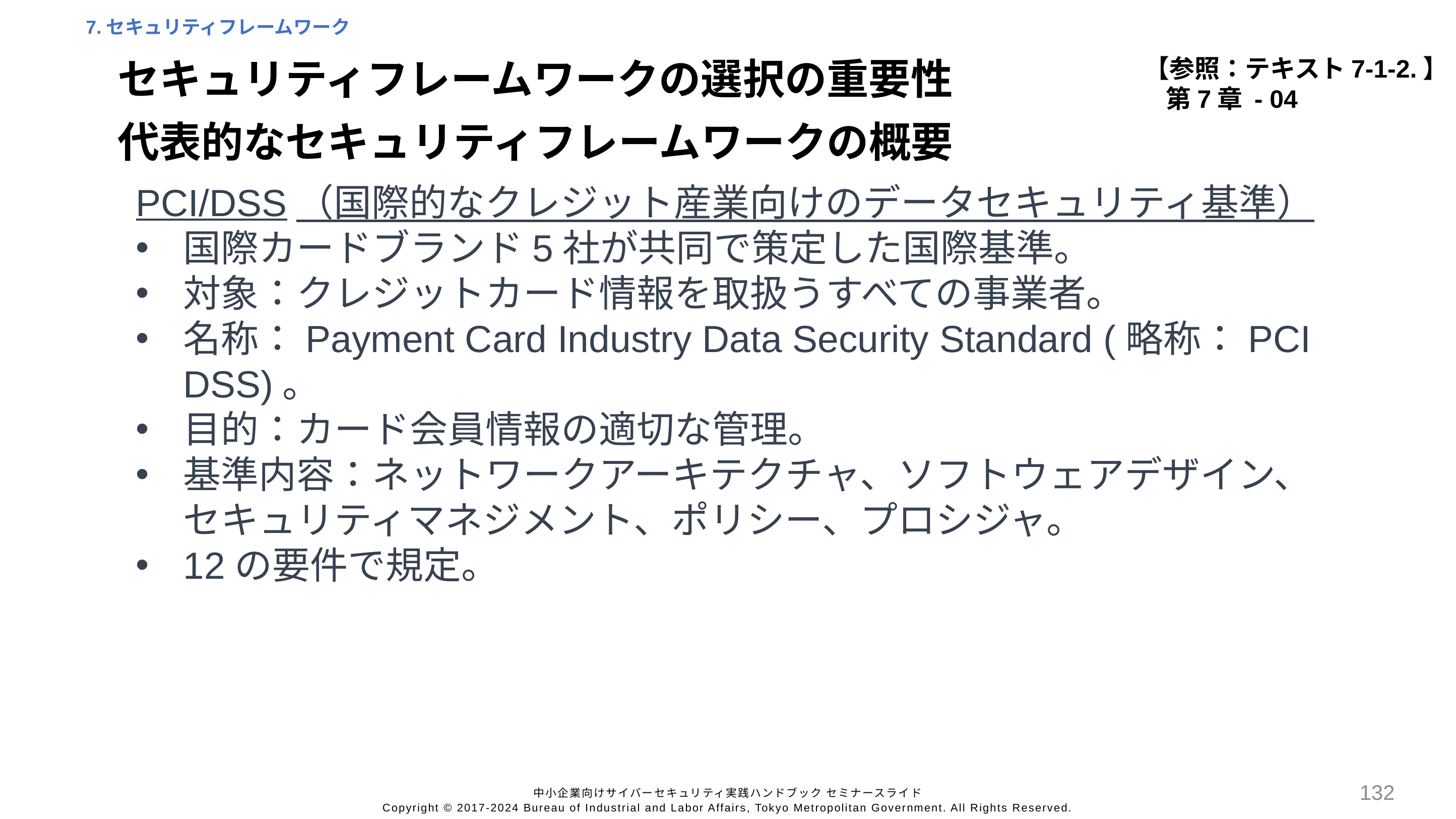

7.セキュリティフレームワーク
【参照：テキスト7-1-2.】
第7章 - 04
セキュリティフレームワークの選択の重要性
代表的なセキュリティフレームワークの概要
PCI/DSS（国際的なクレジット産業向けのデータセキュリティ基準）
国際カードブランド5社が共同で策定した国際基準。
対象：クレジットカード情報を取扱うすべての事業者。
名称：Payment Card Industry Data Security Standard (略称：PCI DSS)。
目的：カード会員情報の適切な管理。
基準内容：ネットワークアーキテクチャ、ソフトウェアデザイン、
セキュリティマネジメント、ポリシー、プロシジャ。
12の要件で規定。
132